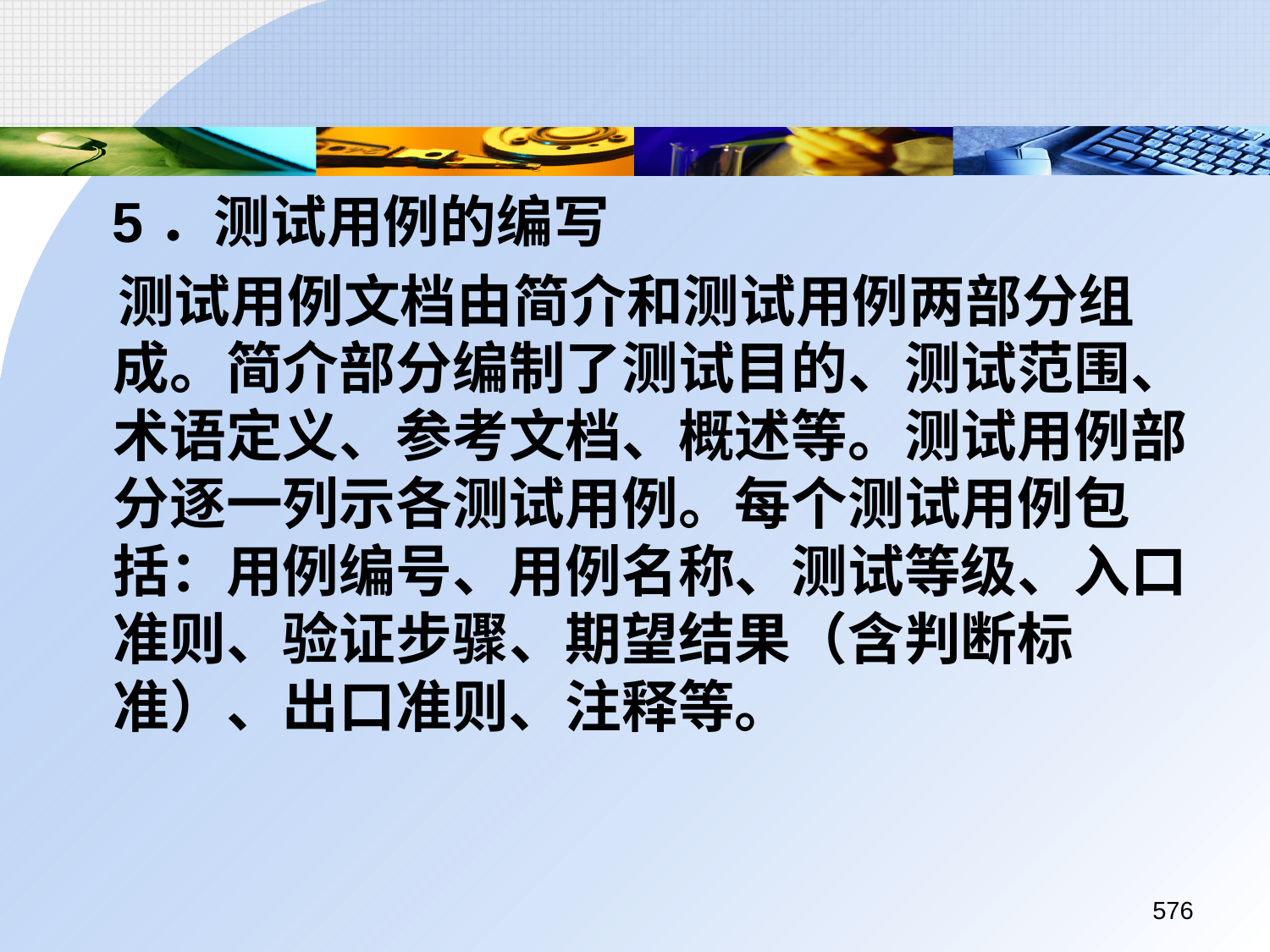

5．测试用例的编写
   测试用例文档由简介和测试用例两部分组成。简介部分编制了测试目的、测试范围、术语定义、参考文档、概述等。测试用例部分逐一列示各测试用例。每个测试用例包括：用例编号、用例名称、测试等级、入口准则、验证步骤、期望结果（含判断标准）、出口准则、注释等。

576